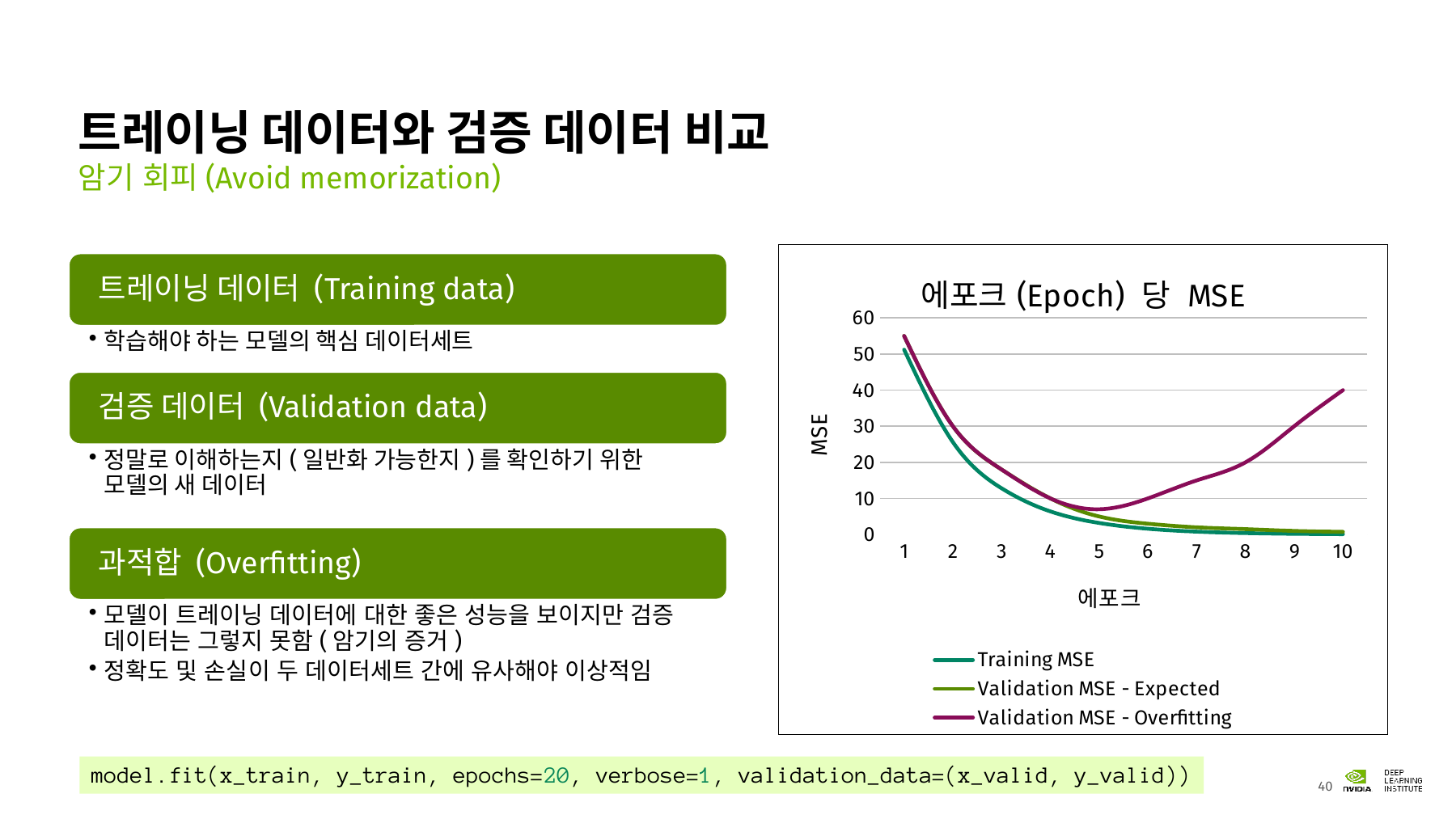

# 트레이닝 데이터와 검증 데이터 비교
암기 회피(Avoid memorization)
 트레이닝 데이터 (Training data)
학습해야 하는 모델의 핵심 데이터세트
 검증 데이터 (Validation data)
정말로 이해하는지(일반화 가능한지)를 확인하기 위한 모델의 새 데이터
 과적합 (Overfitting)
모델이 트레이닝 데이터에 대한 좋은 성능을 보이지만 검증 데이터는 그렇지 못함(암기의 증거)
정확도 및 손실이 두 데이터세트 간에 유사해야 이상적임

### Chart: 에포크(Epoch) 당 MSE

| Category | Training MSE | Validation MSE - Expected | Validation MSE - Overfitting |
|---|---|---|---|
| 1 | 51.2 | 55.0 | 55.0 |
| 2 | 25.6 | 30.0 | 30.0 |
| 3 | 12.8 | 18.0 | 18.0 |
| 4 | 6.4 | 10.0 | 10.0 |
| 5 | 3.2 | 5.0 | 7.0 |
| 6 | 1.6 | 3.0 | 10.0 |
| 7 | 0.8 | 2.0 | 15.0 |
| 8 | 0.4 | 1.5 | 20.0 |
| 9 | 0.2 | 1.0 | 30.0 |
| 10 | 0.1 | 0.75 | 40.0 |
model.fit(x_train, y_train, epochs=20, verbose=1, validation_data=(x_valid, y_valid))